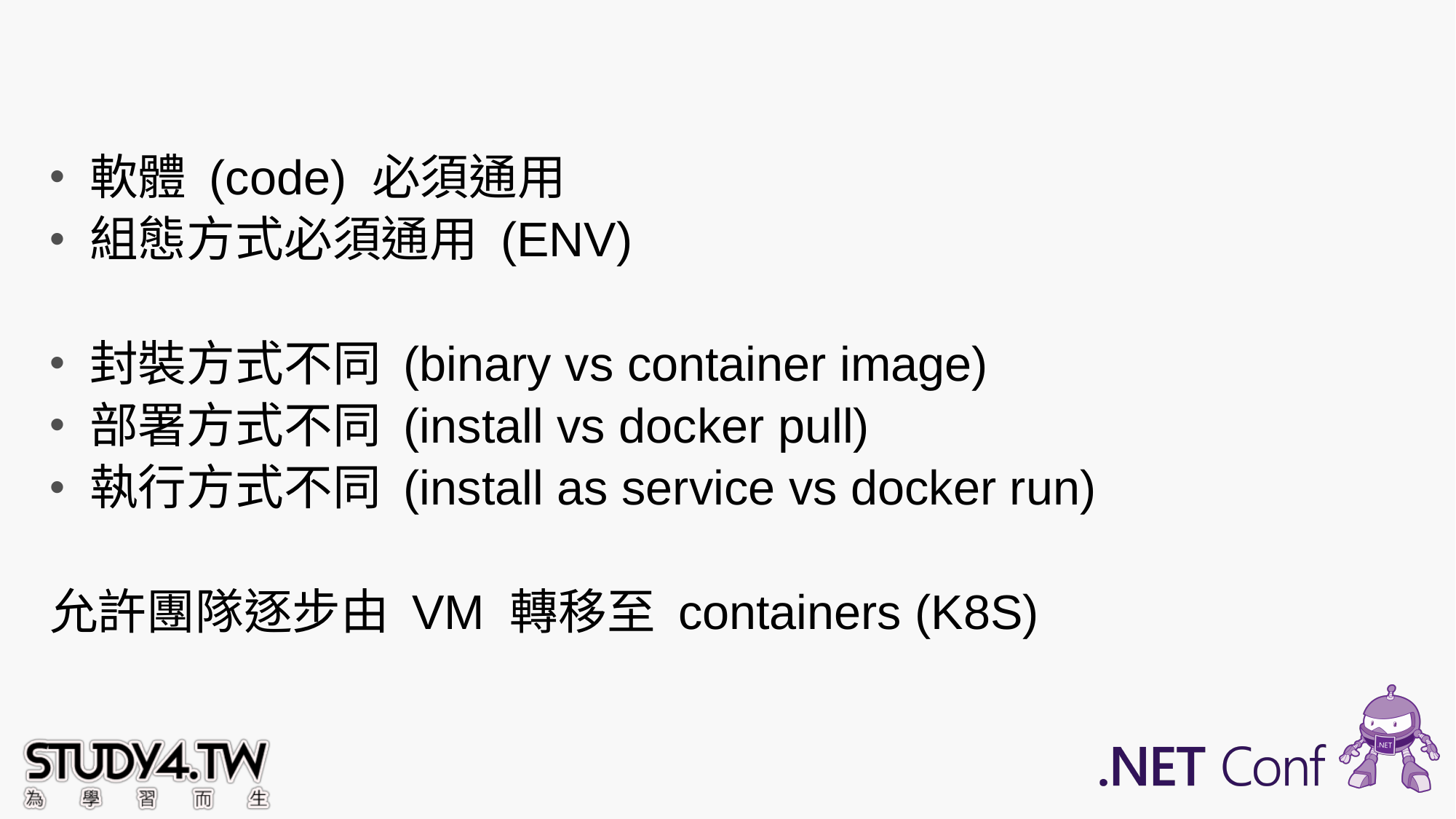

#
軟體 (code) 必須通用
組態方式必須通用 (ENV)

封裝方式不同 (binary vs container image)
部署方式不同 (install vs docker pull)
執行方式不同 (install as service vs docker run)

允許團隊逐步由 VM 轉移至 containers (K8S)